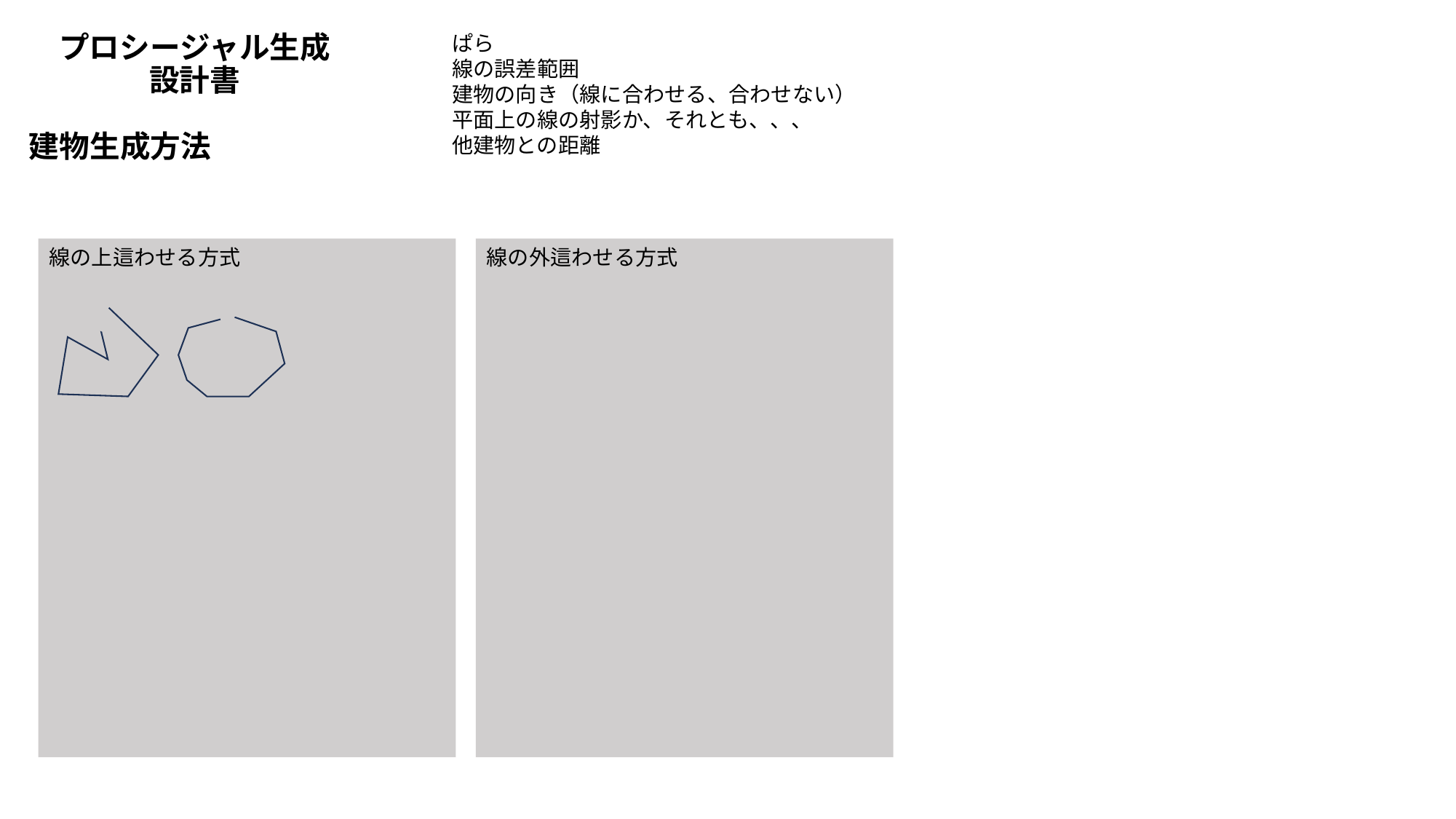

# プロシージャル生成 設計書
ぱら
線の誤差範囲
建物の向き（線に合わせる、合わせない）
平面上の線の射影か、それとも、、、
他建物との距離
建物生成方法

線の上這わせる方式

線の外這わせる方式